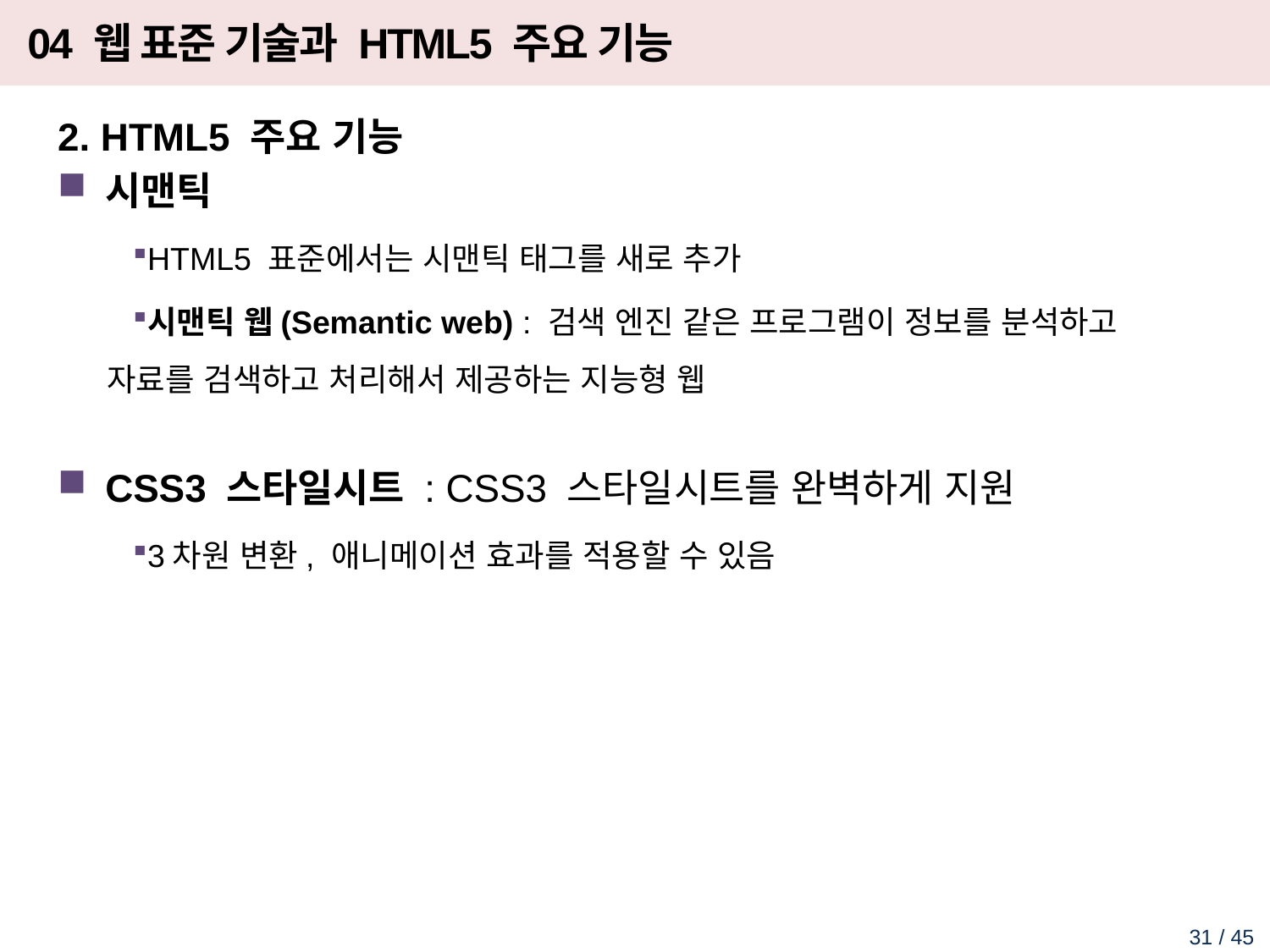

# 04 웹 표준 기술과 HTML5 주요 기능
2. HTML5 주요 기능
시맨틱
HTML5 표준에서는 시맨틱 태그를 새로 추가
시맨틱 웹(Semantic web) : 검색 엔진 같은 프로그램이 정보를 분석하고 자료를 검색하고 처리해서 제공하는 지능형 웹

CSS3 스타일시트 : CSS3 스타일시트를 완벽하게 지원
3차원 변환, 애니메이션 효과를 적용할 수 있음